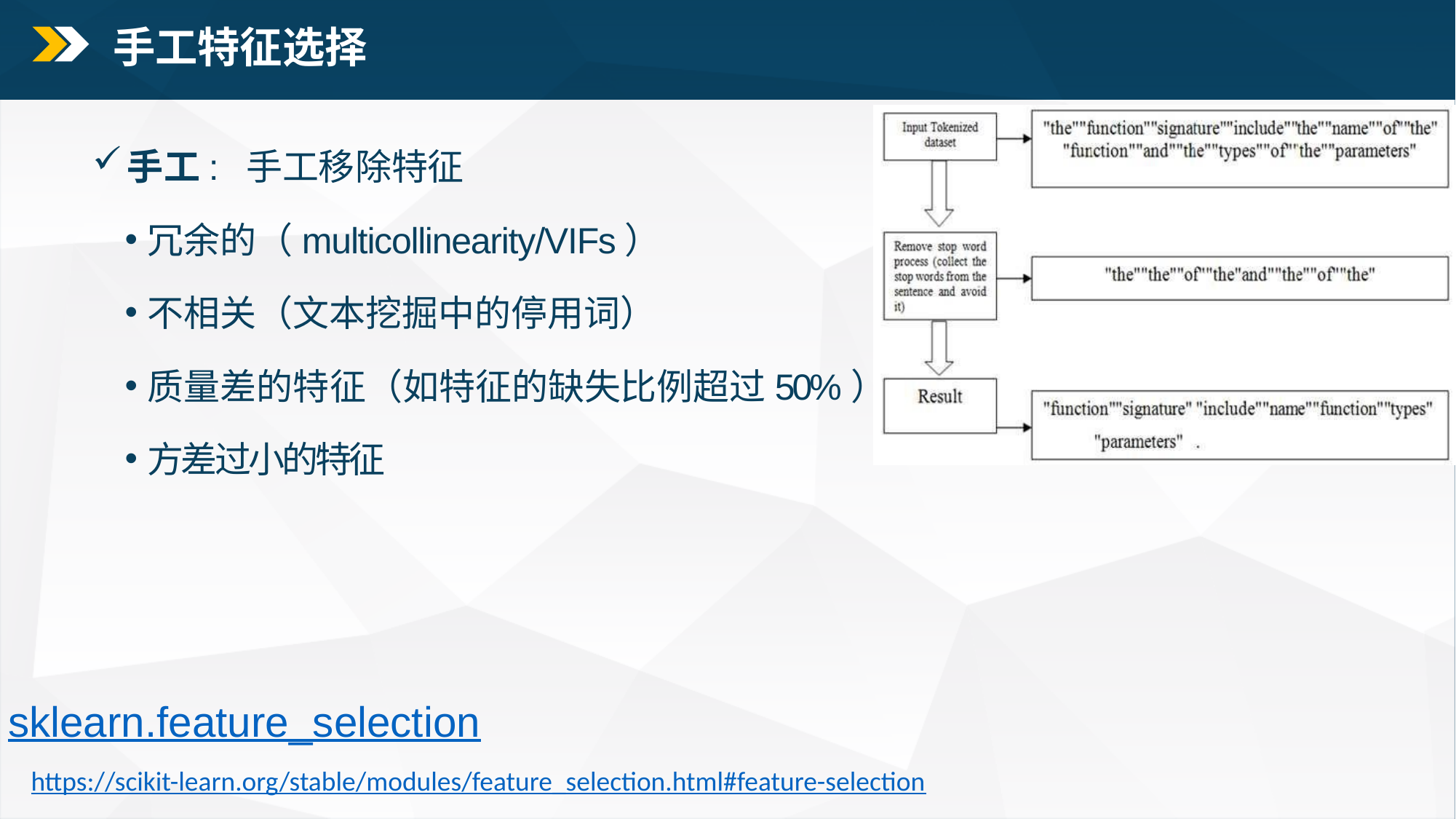

手工特征选择

手工:  手工移除特征
冗余的（multicollinearity/VIFs）
不相关（文本挖掘中的停用词）
质量差的特征（如特征的缺失比例超过50%）
方差过小的特征
sklearn.feature_selection
https://scikit-learn.org/stable/modules/feature_selection.html#feature-selection